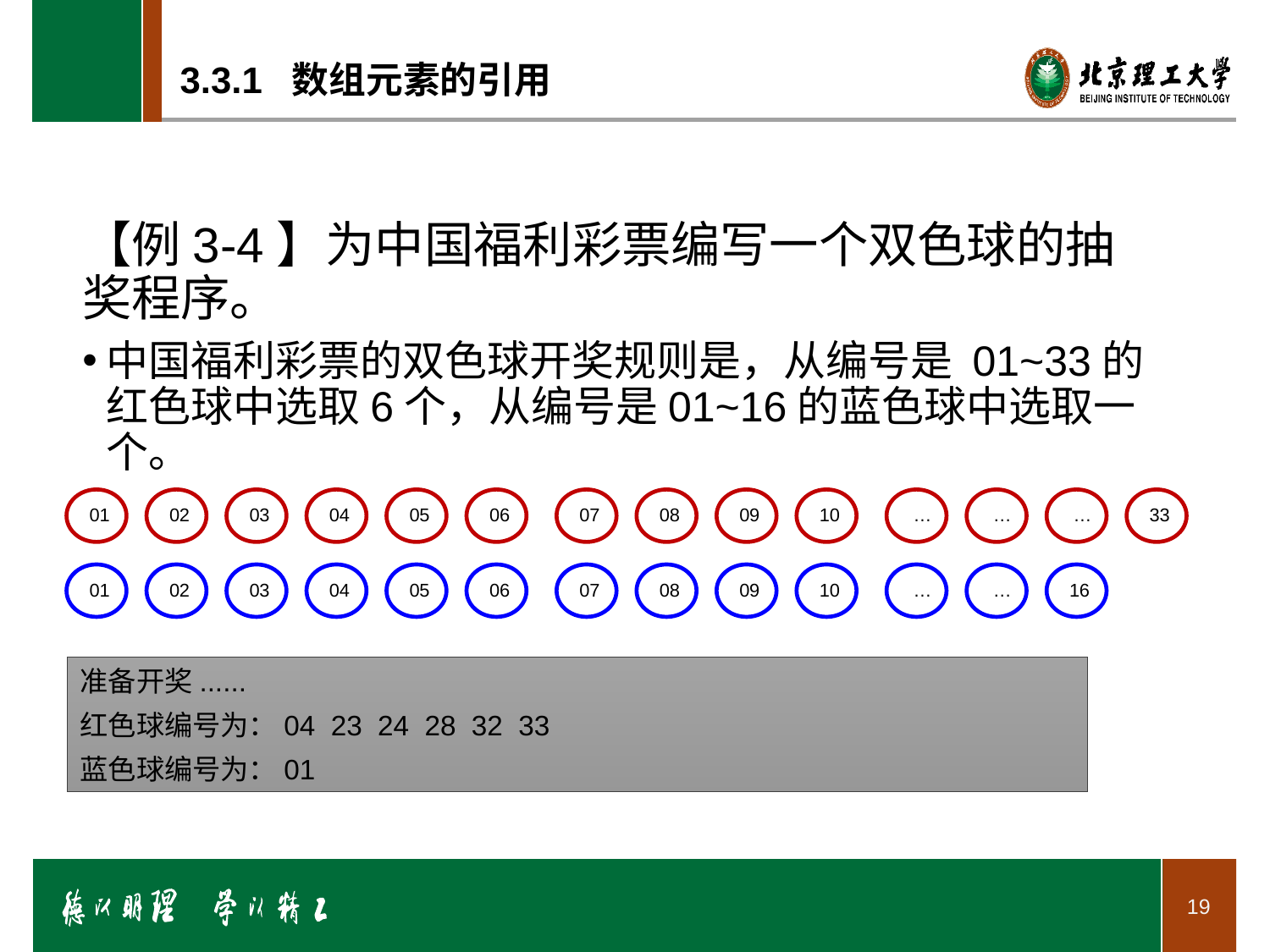

# 3.3.1  数组元素的引用
【例3-4】为中国福利彩票编写一个双色球的抽奖程序。
中国福利彩票的双色球开奖规则是，从编号是 01~33的红色球中选取6个，从编号是01~16的蓝色球中选取一个。

01
02
03
04
05
06
07
08
09
10
…
…
…
33

01
02
03
04
05
06
07
08
09
10
…
…
16
准备开奖......
红色球编号为：04  23  24  28  32  33
蓝色球编号为：01